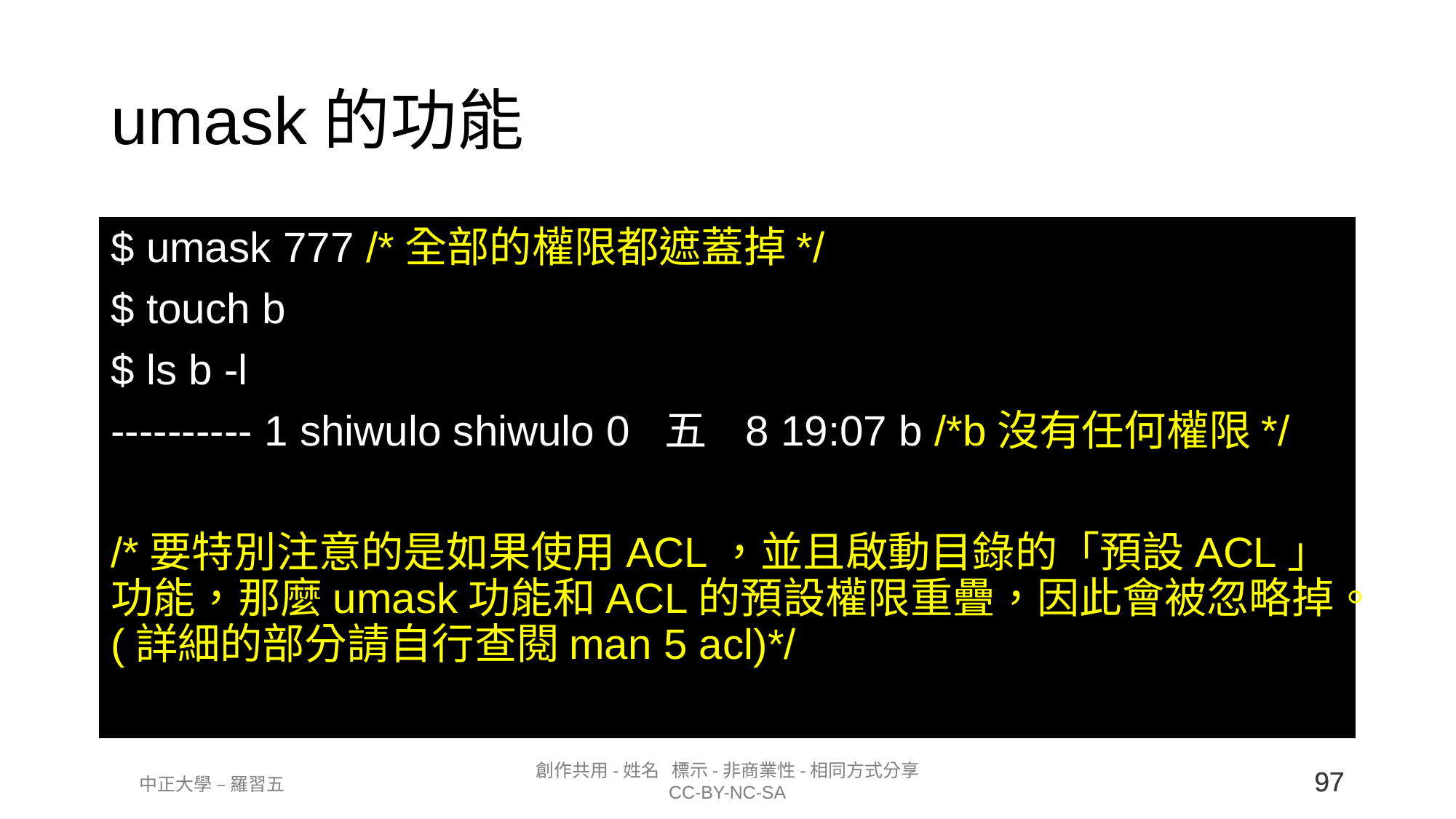

# umask的功能
$ umask 777 /*全部的權限都遮蓋掉*/
$ touch b
$ ls b -l
---------- 1 shiwulo shiwulo 0  五   8 19:07 b /*b沒有任何權限*/

/*要特別注意的是如果使用ACL，並且啟動目錄的「預設ACL」功能，那麼umask功能和ACL的預設權限重疊，因此會被忽略掉。(詳細的部分請自行查閱man 5 acl)*/